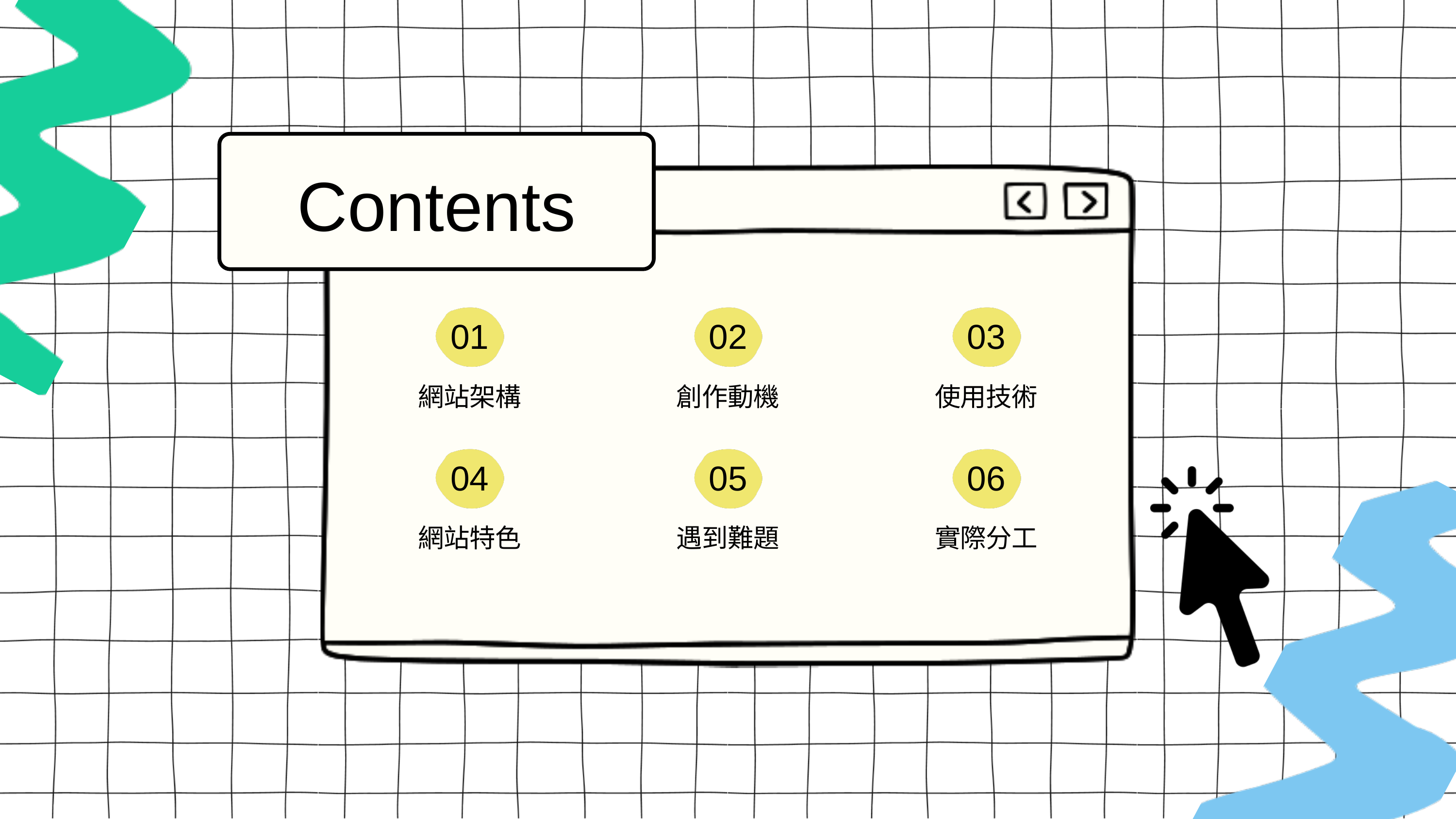

Contents

01
02
03
網站架構
創作動機
使用技術

04
05
06

網站特色
遇到難題
實際分工